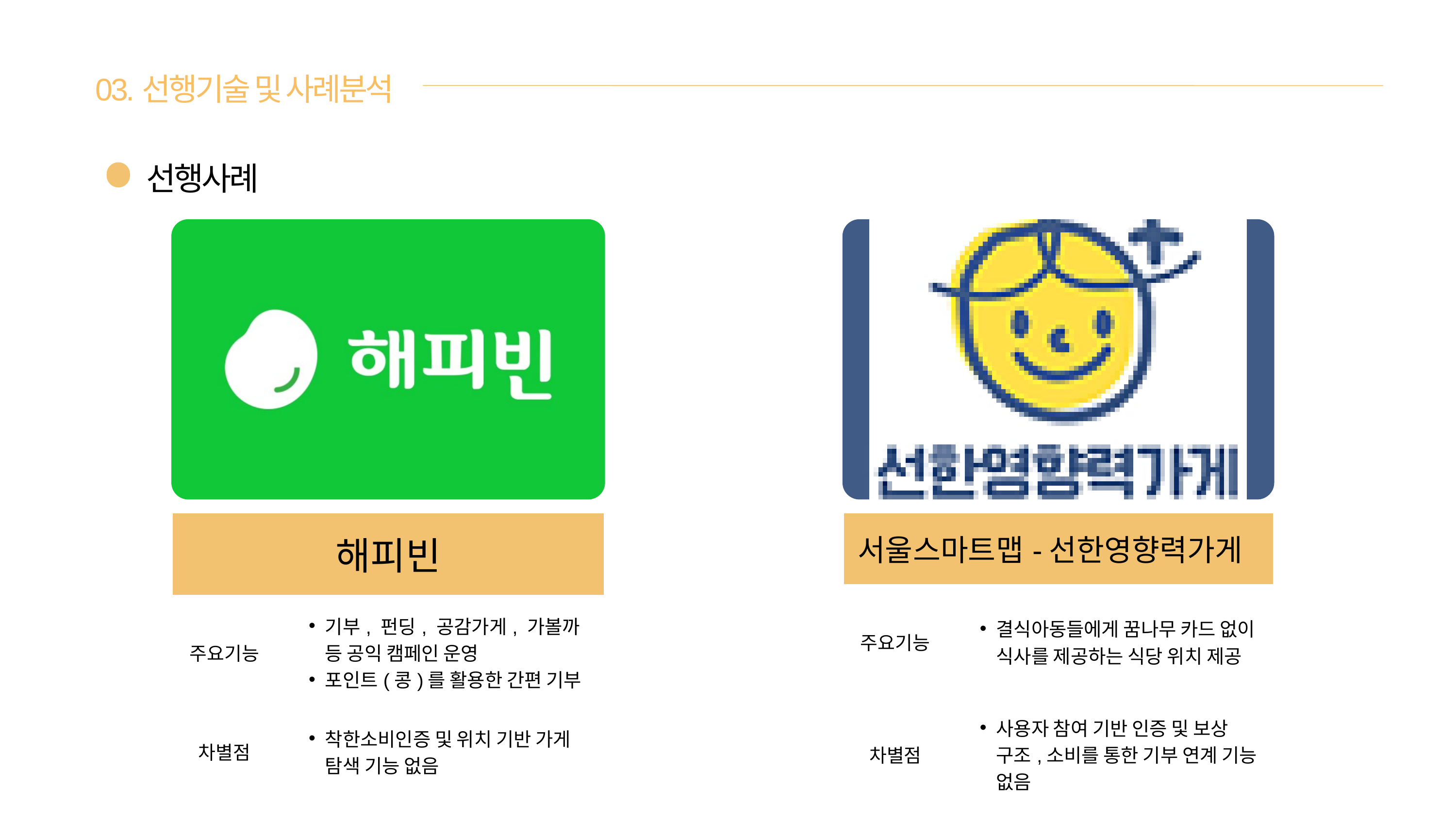

03.선행기술 및 사례분석

선행사례

| 해피빈 | 해피빈 |
| --- | --- |
| 주요기능 | 기부, 펀딩, 공감가게, 가볼까 등 공익 캠페인 운영 포인트(콩)를 활용한 간편 기부 |
| 차별점 | 착한소비인증 및 위치 기반 가게 탐색 기능 없음 |
| 서울스마트맵-선한영향력가게 | 서울스마트맵-선한영향력가게 |
| --- | --- |
| 주요기능 | 결식아동들에게 꿈나무 카드 없이 식사를 제공하는 식당 위치 제공 |
| 차별점 | 사용자 참여 기반 인증 및 보상 구조,소비를 통한 기부 연계 기능 없음 |